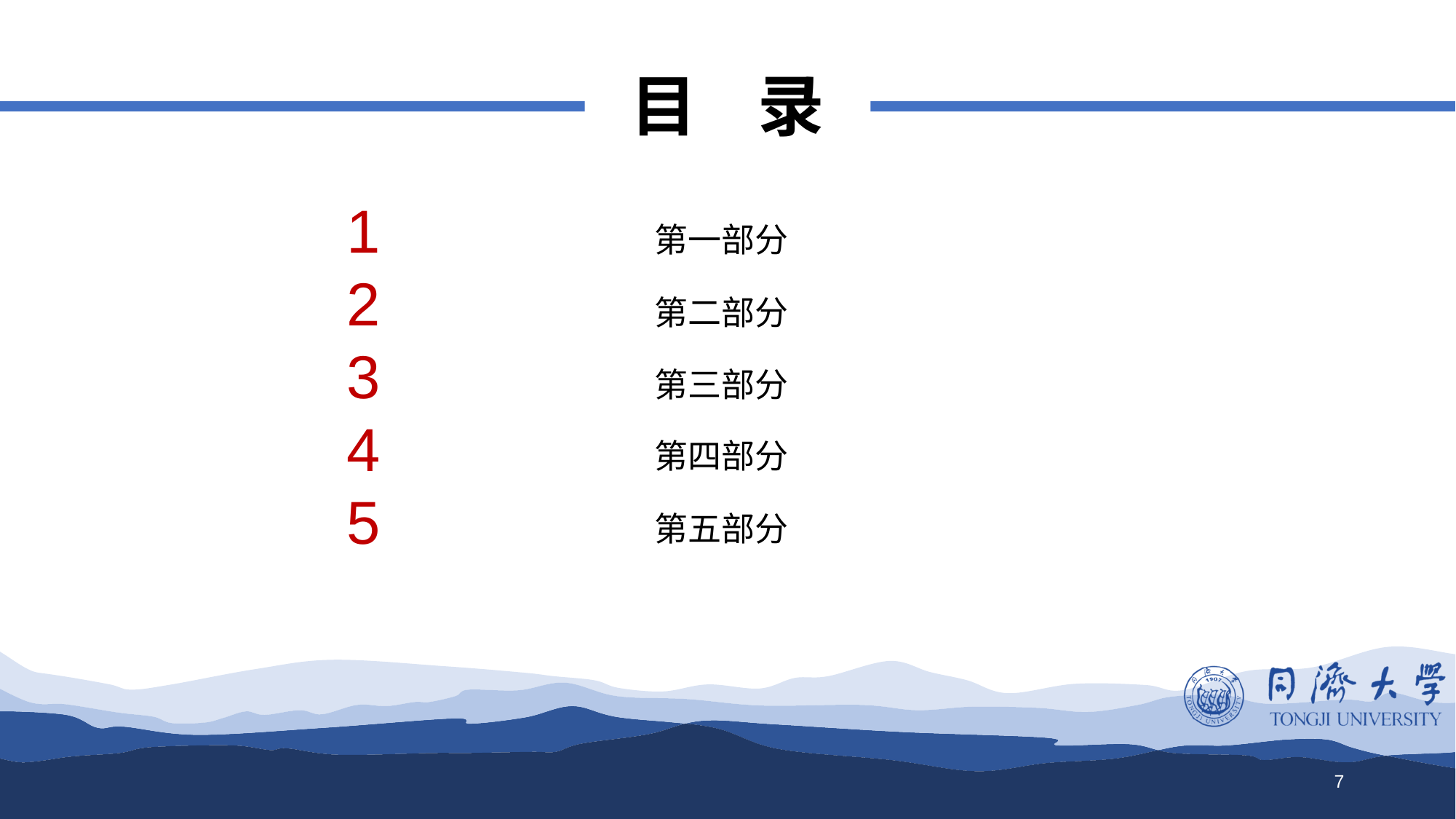

目    录
1
2
3
4
5
第一部分
第二部分
第三部分
第四部分
第五部分
7